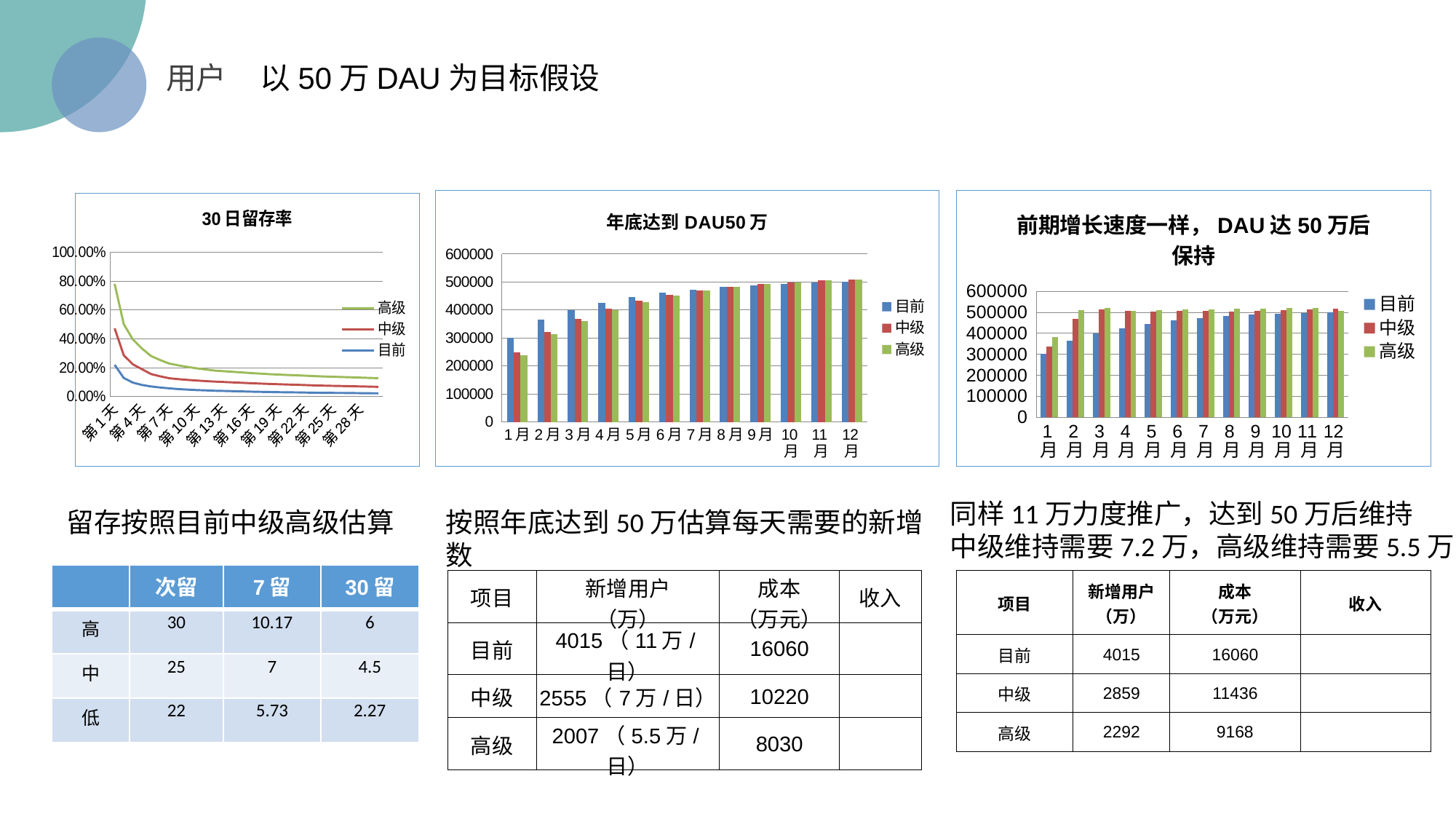

用户     以50万DAU为目标假设

### Chart: 年底达到DAU50万

| Category | 目前 | 中级 | 高级 |
|---|---|---|---|
| 1月 | 301515.21934158844 | 248985.60624832835 | 238597.26417195753 |
| 2月 | 364935.80403467995 | 322452.6982335242 | 312781.99319539557 |
| 3月 | 398676.2877272596 | 368645.46981416806 | 361471.7271085326 |
| 4月 | 425314.94571386755 | 405168.2785990631 | 399996.4166340848 |
| 5月 | 445610.54080449237 | 432994.4603475281 | 429347.80137710454 |
| 6月 | 461119.4501982506 | 454257.8788176047 | 451776.7060004089 |
| 7月 | 472935.45630152896 | 470458.1593170256 | 468864.9529680179 |
| 8月 | 482087.41108944133 | 483005.90458613686 | 482100.46268977143 |
| 9月 | 488946.3821309815 | 492409.8650986084 | 492019.87116646423 |
| 10月 | 494172.1295791974 | 499574.60195980093 | 499577.32012213924 |
| 11月 | 498165.3923205536 | 505049.54636592383 | 505352.356063591 |
| 12月 | 501207.7994767169 | 509220.8246212404 | 509752.26957126235 |

### Chart: 前期增长速度一样，DAU达50万后保持

| Category | 目前 | 中级 | 高级 |
|---|---|---|---|
| 1月 | 301515.21934158844 | 338221.77924701927 | 381831.725233412 |
| 2月 | 364935.80403467995 | 468302.81681159866 | 510298.3241357956 |
| 3月 | 398676.2877272596 | 514798.7420128324 | 520119.7213614822 |
| 4月 | 425314.94571386755 | 505861.2598585213 | 508217.1315349408 |
| 5月 | 445610.54080449237 | 503968.1620422059 | 509672.56843283254 |
| 6月 | 461119.4501982506 | 507859.55017942475 | 512909.54028530355 |
| 7月 | 472935.45630152896 | 508019.3045671193 | 515415.4788243842 |
| 8月 | 482087.41108944133 | 503647.015976303 | 517356.42536846147 |
| 9月 | 488946.3821309815 | 506171.6262219773 | 518811.07592645864 |
| 10月 | 494172.1295791974 | 512025.25224775646 | 519919.3524296634 |
| 11月 | 498165.3923205536 | 514566.929346558 | 520766.2435799196 |
| 12月 | 501207.7994767169 | 516434.43892802147 | 508456.1243961633 |

### Chart: 30日留存率

| Category | 目前 | 中级 | 高级 |
|---|---|---|---|
| 第1天 | 0.22 | 0.253 | 0.308 |
| 第2天 | 0.12888872960312625 | 0.15724425011581403 | 0.21559999999999999 |
| 第3天 | 0.09727448786308858 | 0.12645683422201515 | 0.17248 |
| 第4天 | 0.08078708404846004 | 0.10906256346542105 | 0.14324574266883178 |
| 第5天 | 0.07042554518870717 | 0.08591916513022274 | 0.12487342057503102 |
| 第6天 | 0.06336254899696428 | 0.07730230977629642 | 0.11234983283981277 |
| 第7天 | 0.05734021978780482 | 0.06995506814112187 | 0.10167147960645714 |
| 第8天 | 0.05235324803580744 | 0.06855596677829943 | 0.09557119083006971 |
| 第9天 | 0.048680383825592706 | 0.06718484744273344 | 0.08983691938026551 |
| 第10天 | 0.0454986507168523 | 0.06584115049387877 | 0.08444670421744958 |
| 第11天 | 0.043145203573841565 | 0.06452432748400119 | 0.0802243690065771 |
| 第12天 | 0.04067229210885058 | 0.06323384093432116 | 0.07621315055624825 |
| 第13天 | 0.03927986906710311 | 0.06196916411563474 | 0.07468888754512329 |
| 第14天 | 0.037712231686451284 | 0.06072978083332204 | 0.07319510979422082 |
| 第15天 | 0.03608751690752001 | 0.0595151852166556 | 0.0717312075983364 |
| 第16天 | 0.034342010425253165 | 0.058324881512322485 | 0.07029658344636967 |
| 第17天 | 0.03314073029867408 | 0.05715838388207604 | 0.06889065177744227 |
| 第18天 | 0.03195006922293768 | 0.05601521620443452 | 0.06751283874189343 |
| 第19天 | 0.03080719387599338 | 0.05489491188034583 | 0.06683771035447449 |
| 第20天 | 0.02986342573234948 | 0.05379701364273891 | 0.06616933325092975 |
| 第21天 | 0.029283360080067645 | 0.05272107336988413 | 0.06550763991842044 |
| 第22天 | 0.028232074046641527 | 0.05166665190248645 | 0.06485256351923624 |
| 第23天 | 0.026948496276031606 | 0.05063331886443672 | 0.06420403788404387 |
| 第24天 | 0.02625958535261222 | 0.04962065248714798 | 0.06356199750520343 |
| 第25天 | 0.025805620929087305 | 0.048628239437405026 | 0.0629263775301514 |
| 第26天 | 0.02536227555640508 | 0.04789881584584395 | 0.062297113754849885 |
| 第27天 | 0.0247437158448185 | 0.04718033360815629 | 0.061674142617301385 |
| 第28天 | 0.024068078734952474 | 0.04647262860403394 | 0.06105740119112837 |
| 第29天 | 0.023295542786146917 | 0.045775539174973436 | 0.06044682717921708 |
| 第30天 | 0.022671673549138995 | 0.045088906087348835 | 0.06 |
同样11万力度推广，达到50万后维持
中级维持需要7.2万，高级维持需要5.5万
留存按照目前中级高级估算
按照年底达到50万估算每天需要的新增数
|  | 次留 | 7留 | 30留 |
| --- | --- | --- | --- |
| 高 | 30 | 10.17 | 6 |
| 中 | 25 | 7 | 4.5 |
| 低 | 22 | 5.73 | 2.27 |
| 项目 | 新增用户 （万） | 成本 （万元） | 收入 |
| --- | --- | --- | --- |
| 目前 | 4015（11万/日） | 16060 |  |
| 中级 | 2555（7万/日） | 10220 |  |
| 高级 | 2007（5.5万/日） | 8030 |  |
| 项目 | 新增用户 （万） | 成本 （万元） | 收入 |
| --- | --- | --- | --- |
| 目前 | 4015 | 16060 |  |
| 中级 | 2859 | 11436 |  |
| 高级 | 2292 | 9168 |  |